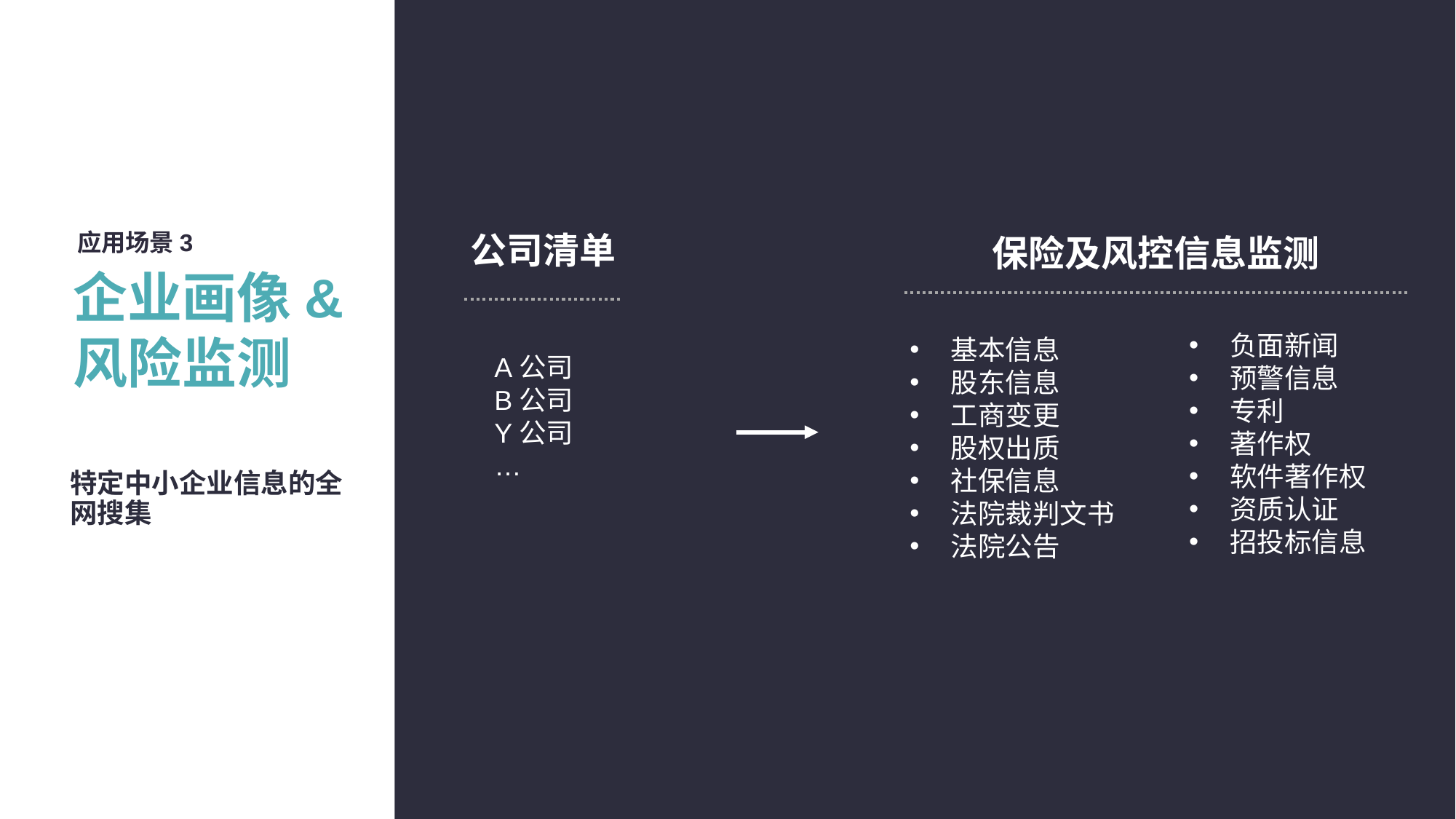

应用场景3
公司清单
保险及风控信息监测
企业画像&风险监测
负面新闻
预警信息
专利
著作权
软件著作权
资质认证
招投标信息

基本信息
股东信息
工商变更
股权出质
社保信息
法院裁判文书
法院公告
A公司
B公司
Y公司
…
特定中小企业信息的全网搜集
46